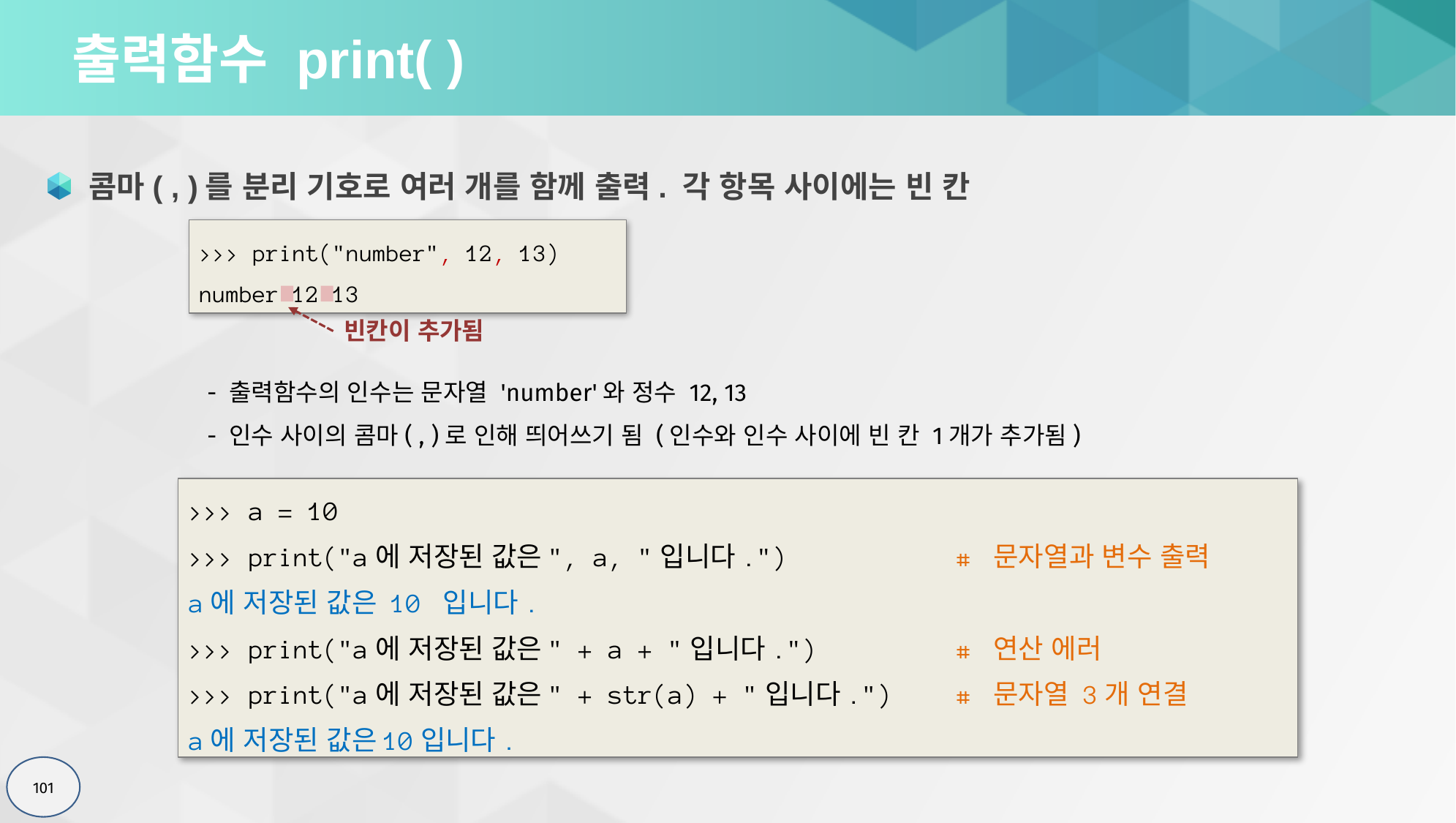

# 출력함수 print( )
콤마( , )를 분리 기호로 여러 개를 함께 출력. 각 항목 사이에는 빈 칸
>>> print("number", 12, 13)
number 12 13

빈칸이 추가됨
- 출력함수의 인수는 문자열 'number'와 정수 12, 13
- 인수 사이의 콤마( , )로 인해 띄어쓰기 됨 (인수와 인수 사이에 빈 칸 1개가 추가됨)
>>> a = 10
>>> print("a에 저장된 값은", a, "입니다.")		# 문자열과 변수 출력
a에 저장된 값은 10 입니다.
>>> print("a에 저장된 값은" + a + "입니다.") 		# 연산 에러
>>> print("a에 저장된 값은" + str(a) + "입니다.") 	# 문자열 3개 연결
a에 저장된 값은10입니다.